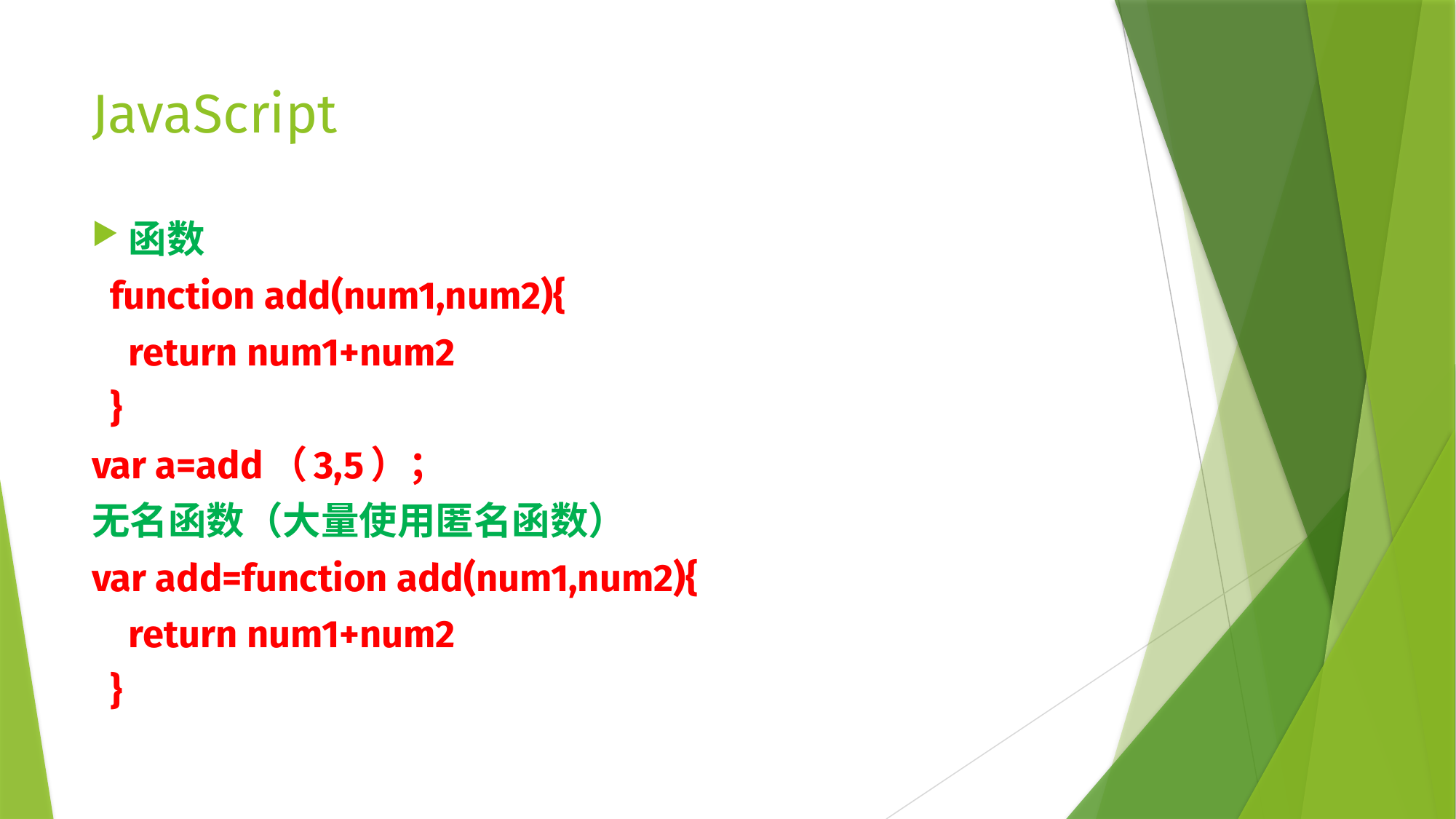

# JavaScript
函数
  function add(num1,num2){
   	return num1+num2
  }
var a=add（3,5）；
无名函数（大量使用匿名函数）
var add=function add(num1,num2){
   	return num1+num2
  }